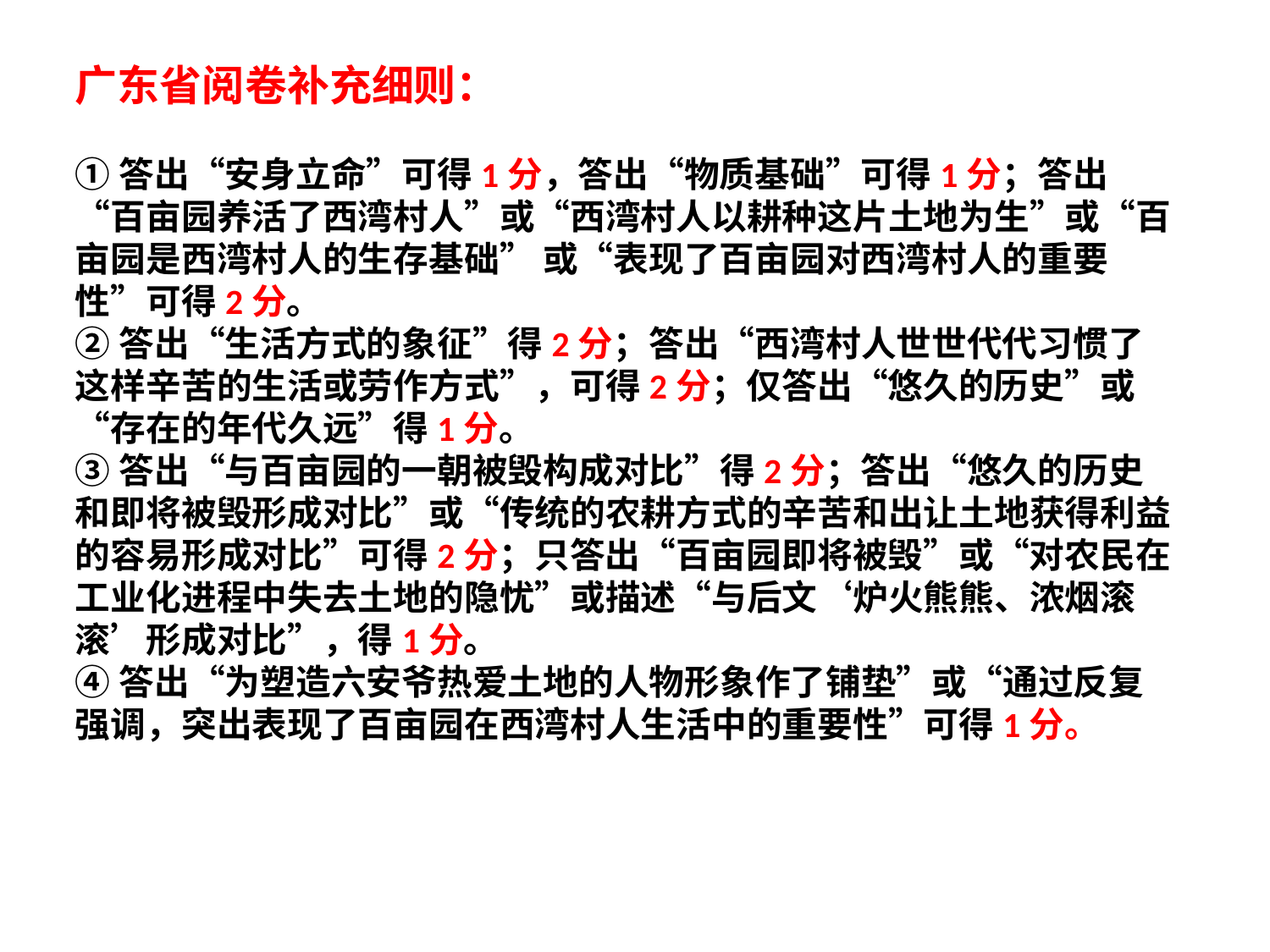

广东省阅卷补充细则：

①答出“安身立命”可得1分，答出“物质基础”可得1分；答出“百亩园养活了西湾村人”或“西湾村人以耕种这片土地为生”或“百亩园是西湾村人的生存基础” 或“表现了百亩园对西湾村人的重要性”可得2分。
②答出“生活方式的象征”得2分；答出“西湾村人世世代代习惯了这样辛苦的生活或劳作方式”，可得2分；仅答出“悠久的历史”或“存在的年代久远”得1分。
③答出“与百亩园的一朝被毁构成对比”得2分；答出“悠久的历史和即将被毁形成对比”或“传统的农耕方式的辛苦和出让土地获得利益的容易形成对比”可得2分；只答出“百亩园即将被毁”或“对农民在工业化进程中失去土地的隐忧”或描述“与后文‘炉火熊熊、浓烟滚滚’形成对比”，得1分。
④答出“为塑造六安爷热爱土地的人物形象作了铺垫”或“通过反复强调，突出表现了百亩园在西湾村人生活中的重要性”可得1分。